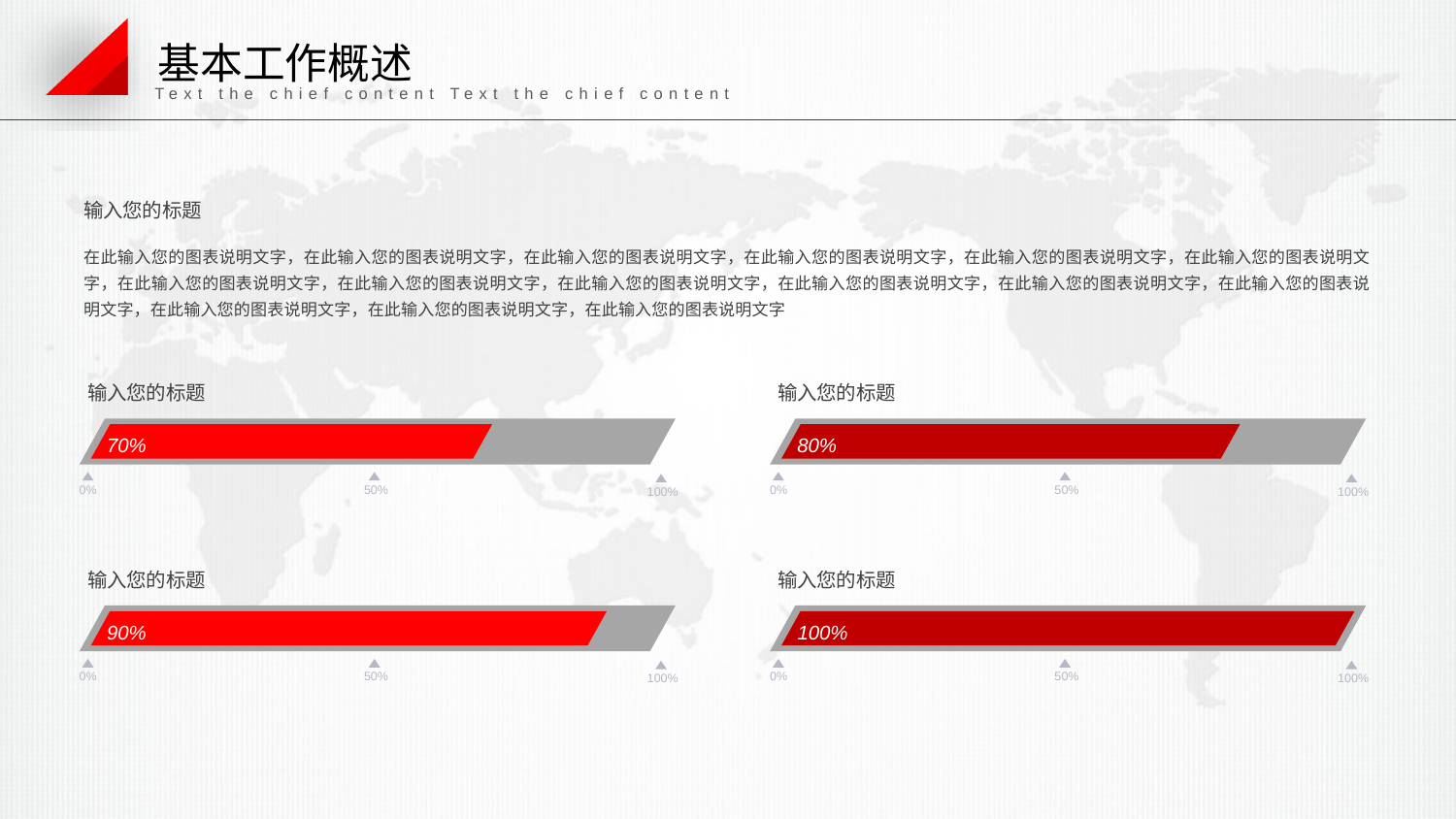

基本工作概述
Text the chief content Text the chief content
输入您的标题
在此输入您的图表说明文字，在此输入您的图表说明文字，在此输入您的图表说明文字，在此输入您的图表说明文字，在此输入您的图表说明文字，在此输入您的图表说明文字，在此输入您的图表说明文字，在此输入您的图表说明文字，在此输入您的图表说明文字，在此输入您的图表说明文字，在此输入您的图表说明文字，在此输入您的图表说明文字，在此输入您的图表说明文字，在此输入您的图表说明文字，在此输入您的图表说明文字
输入您的标题
输入您的标题

70%
80%

0%
50%
100%
0%
50%
100%
输入您的标题
输入您的标题

90%
100%

0%
50%
100%
0%
50%
100%